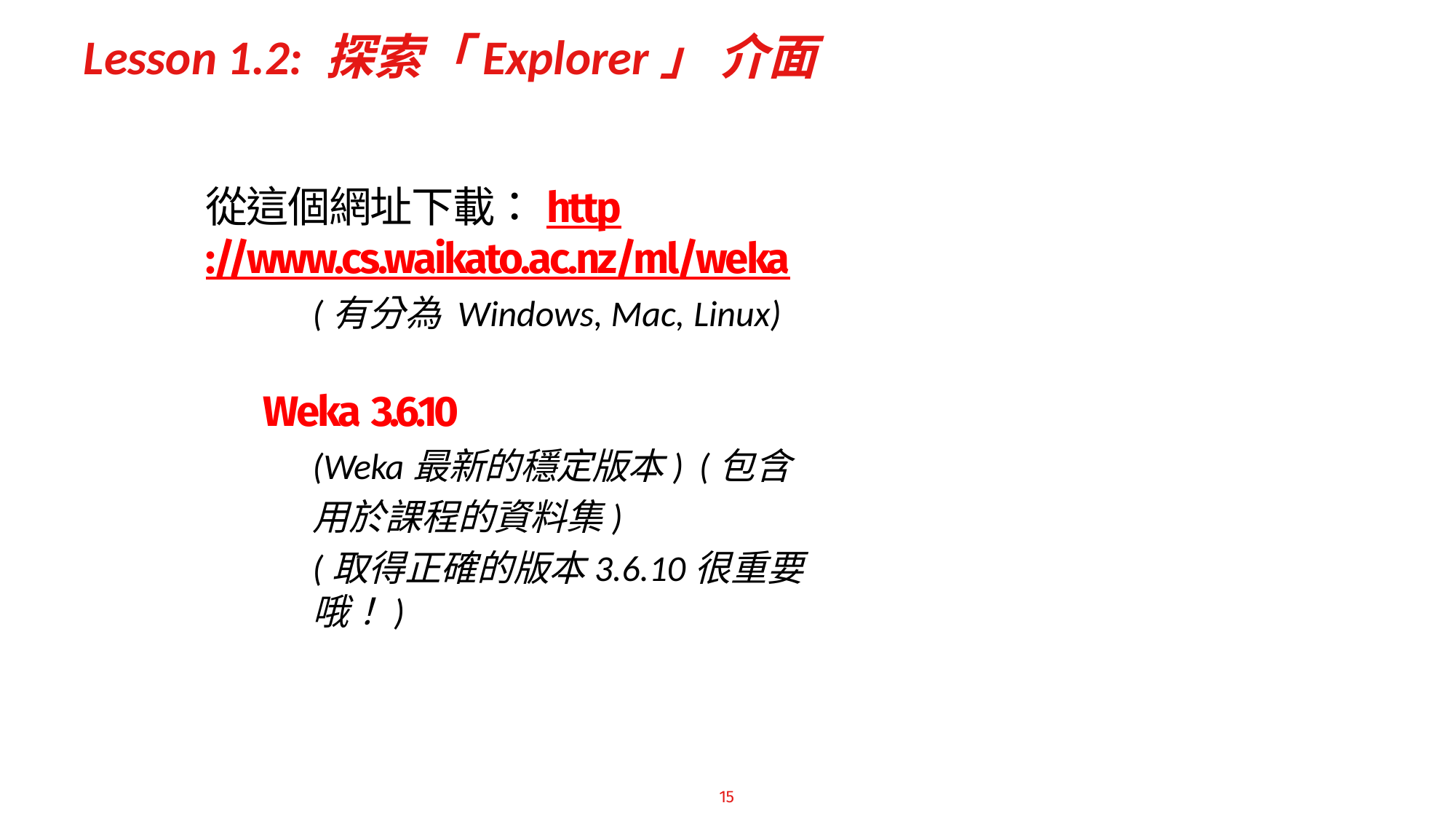

# Lesson 1.2: 探索「Explorer」 介面
從這個網址下載：http://www.cs.waikato.ac.nz/ml/weka
(有分為 Windows, Mac, Linux)

Weka 3.6.10
(Weka最新的穩定版本)  (包含用於課程的資料集)
(取得正確的版本3.6.10很重要哦！)
15